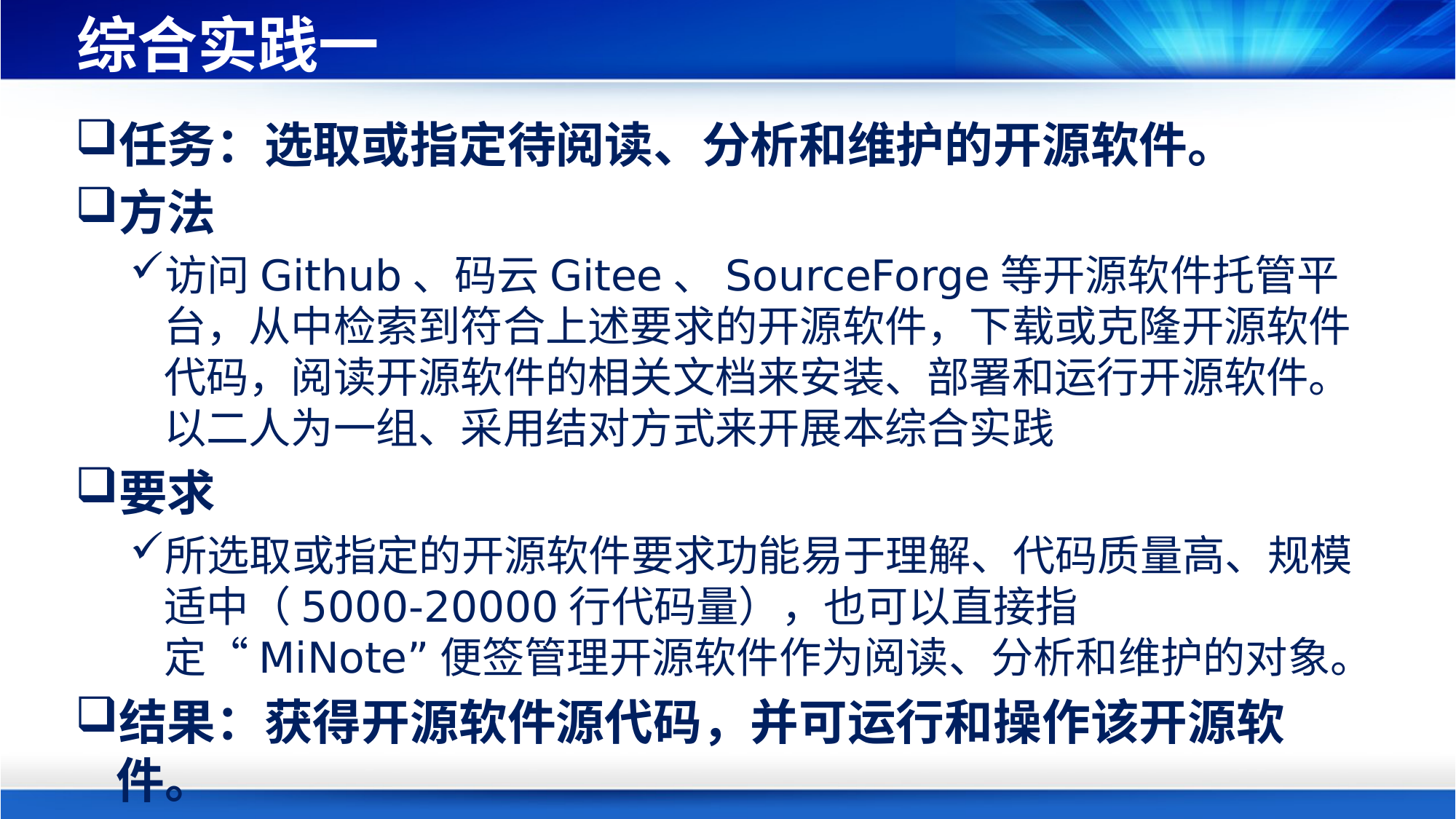

# 综合实践一
任务：选取或指定待阅读、分析和维护的开源软件。
方法
访问Github、码云Gitee、SourceForge等开源软件托管平台，从中检索到符合上述要求的开源软件，下载或克隆开源软件代码，阅读开源软件的相关文档来安装、部署和运行开源软件。以二人为一组、采用结对方式来开展本综合实践
要求
所选取或指定的开源软件要求功能易于理解、代码质量高、规模适中（5000-20000行代码量），也可以直接指定“MiNote”便签管理开源软件作为阅读、分析和维护的对象。
结果：获得开源软件源代码，并可运行和操作该开源软件。